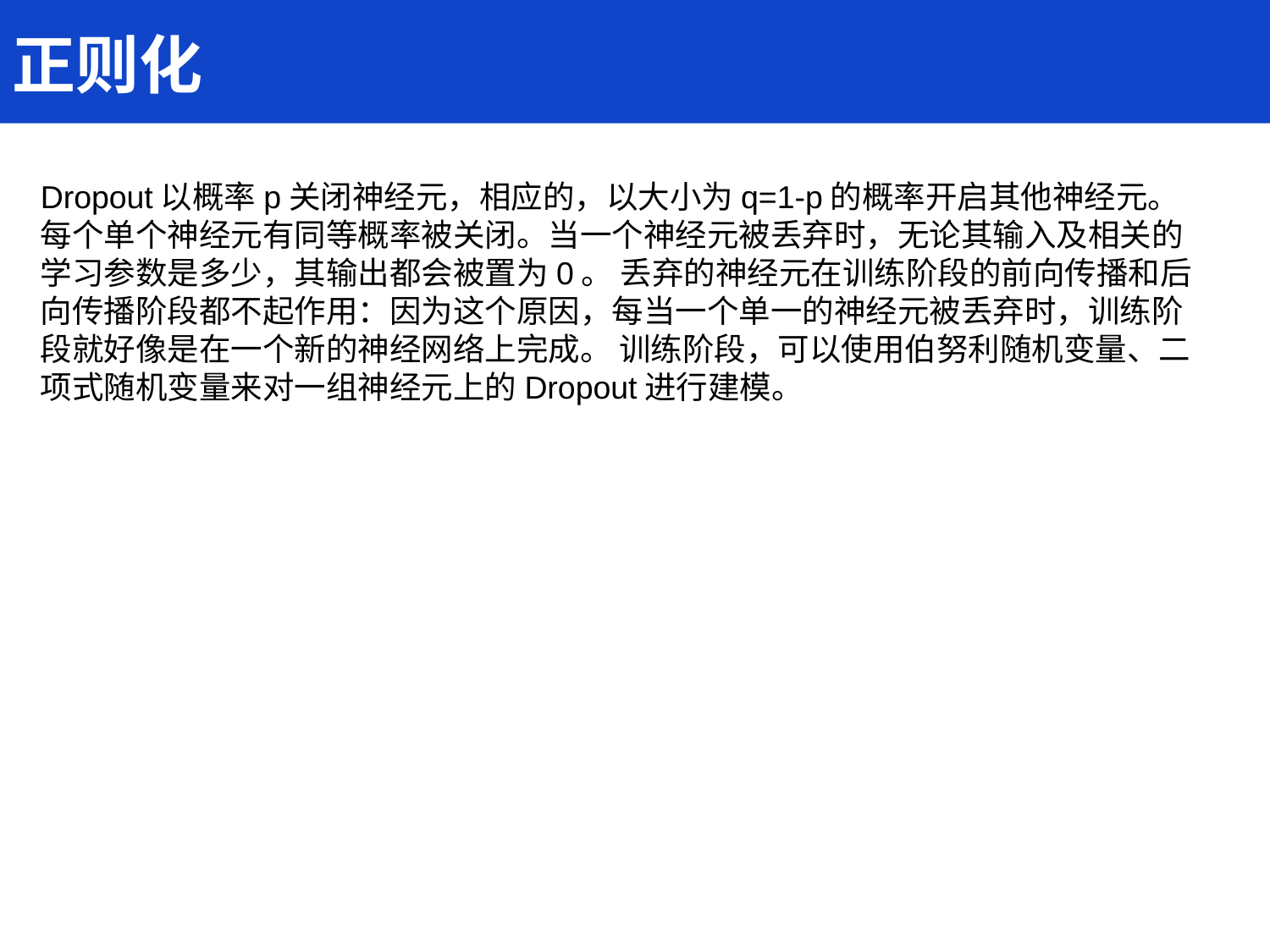

正则化
Dropout以概率p关闭神经元，相应的，以大小为q=1-p的概率开启其他神经元。每个单个神经元有同等概率被关闭。当一个神经元被丢弃时，无论其输入及相关的学习参数是多少，其输出都会被置为0。 丢弃的神经元在训练阶段的前向传播和后向传播阶段都不起作用：因为这个原因，每当一个单一的神经元被丢弃时，训练阶段就好像是在一个新的神经网络上完成。 训练阶段，可以使用伯努利随机变量、二项式随机变量来对一组神经元上的Dropout进行建模。